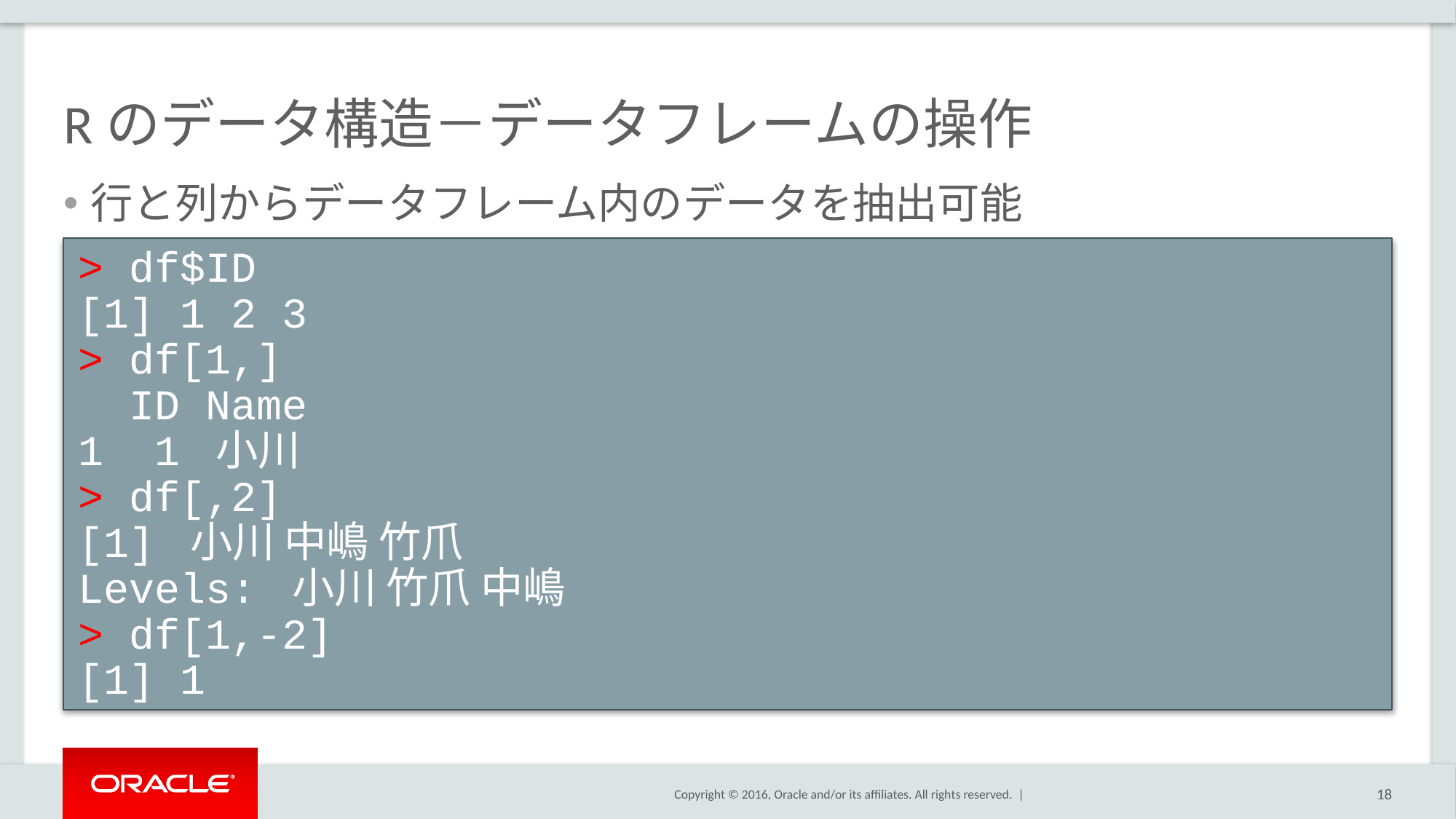

# Rのデータ構造－データフレームの操作
行と列からデータフレーム内のデータを抽出可能
> df$ID
[1] 1 2 3
> df[1,]
  ID Name
1  1 小川
> df[,2]
[1] 小川 中嶋 竹爪
Levels: 小川 竹爪 中嶋
> df[1,-2]
[1] 1
18